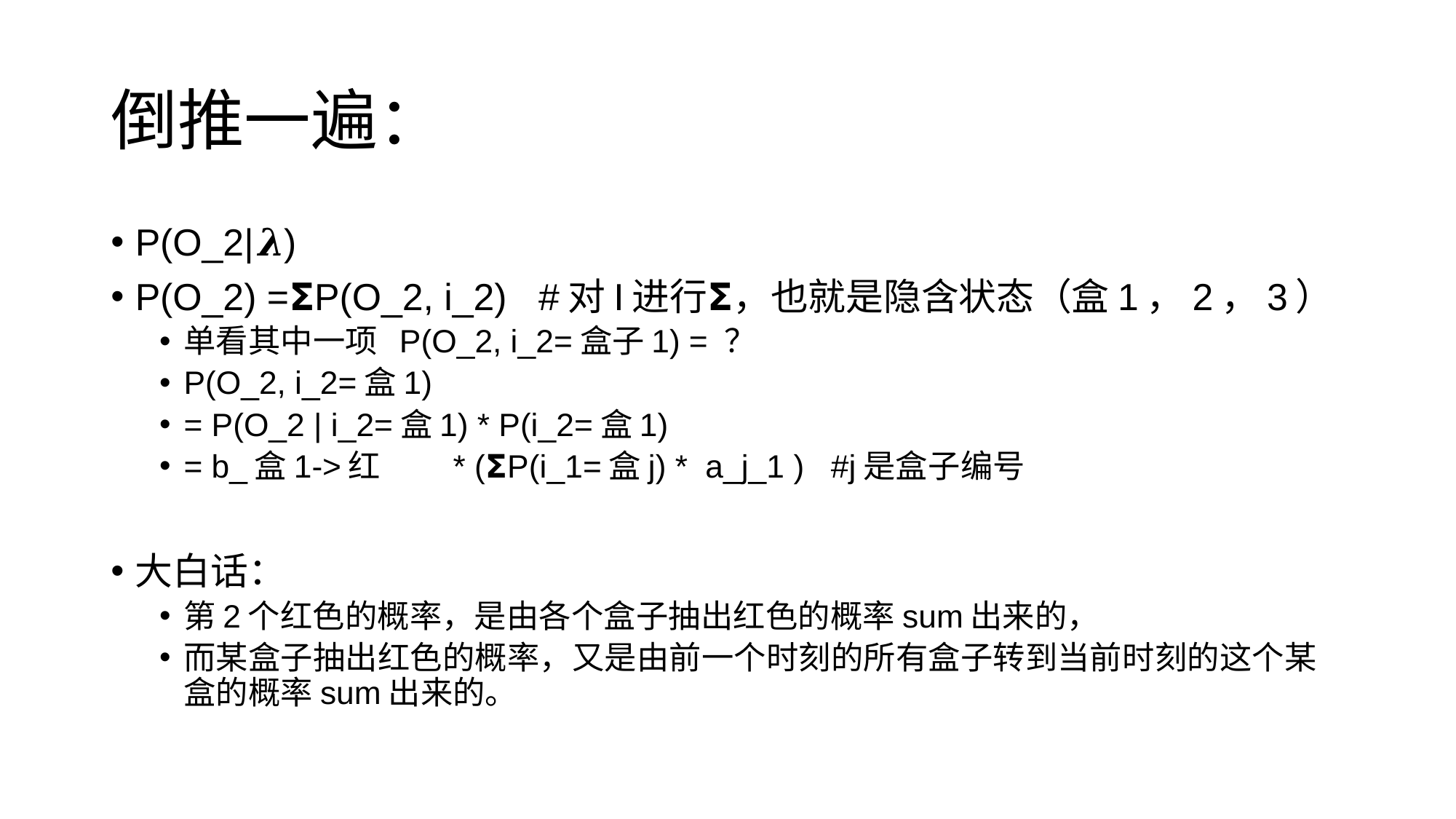

# 倒推一遍：
P(O_2|𝝀)
P(O_2) =𝝨P(O_2, i_2)   #对I进行𝝨，也就是隐含状态（盒1，2，3）
单看其中一项  P(O_2, i_2=盒子1) = ？
P(O_2, i_2=盒1)
= P(O_2 | i_2=盒1) * P(i_2=盒1)
= b_盒1->红         * (𝝨P(i_1=盒j) *  a_j_1 )   #j是盒子编号

大白话：
第2个红色的概率，是由各个盒子抽出红色的概率sum出来的，
而某盒子抽出红色的概率，又是由前一个时刻的所有盒子转到当前时刻的这个某盒的概率sum出来的。